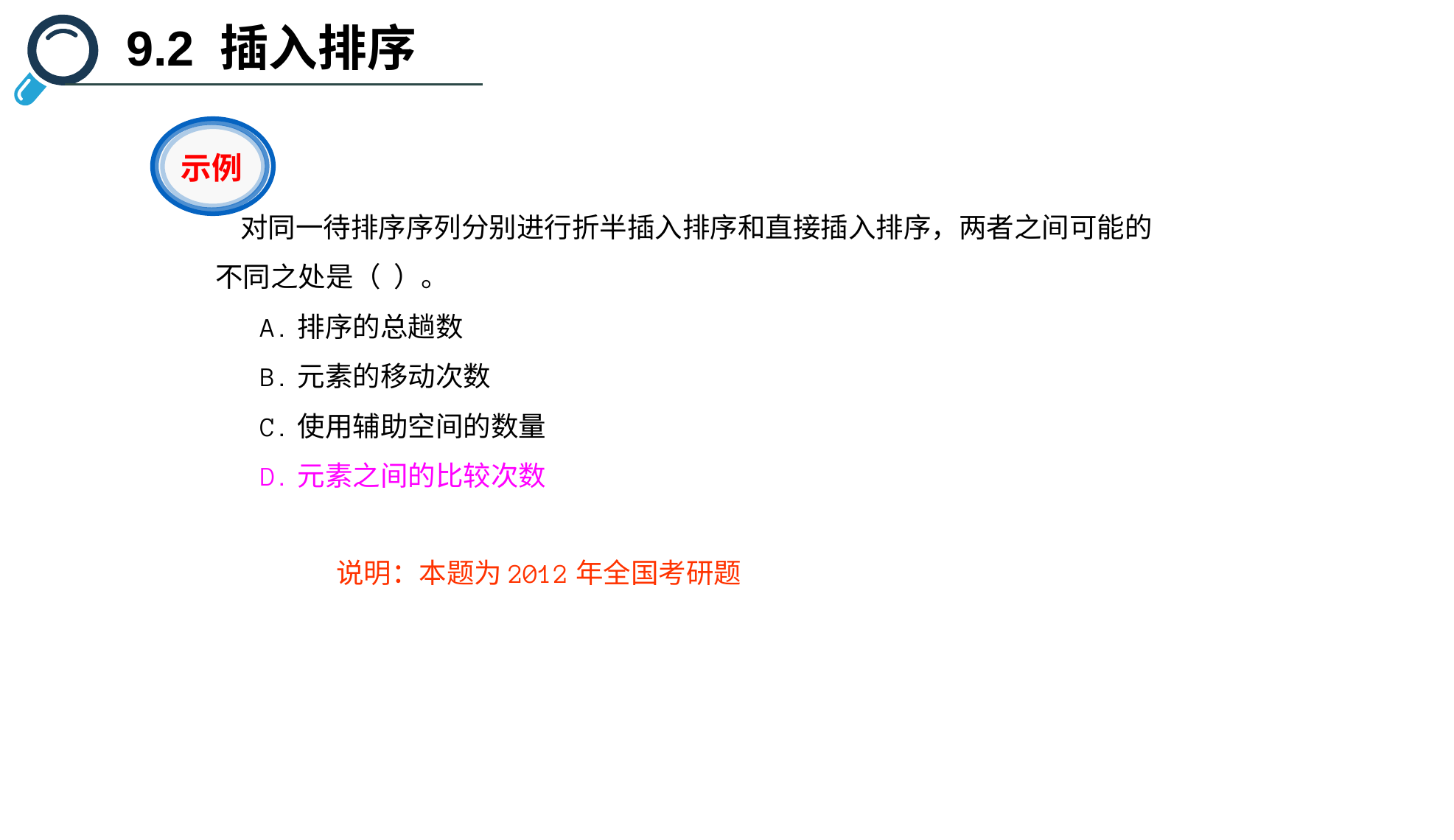

9.2 插入排序

示例
   对同一待排序序列分别进行折半插入排序和直接插入排序，两者之间可能的不同之处是（  ）。
   A.排序的总趟数
   B.元素的移动次数
   C.使用辅助空间的数量
   D.元素之间的比较次数
说明：本题为2012年全国考研题